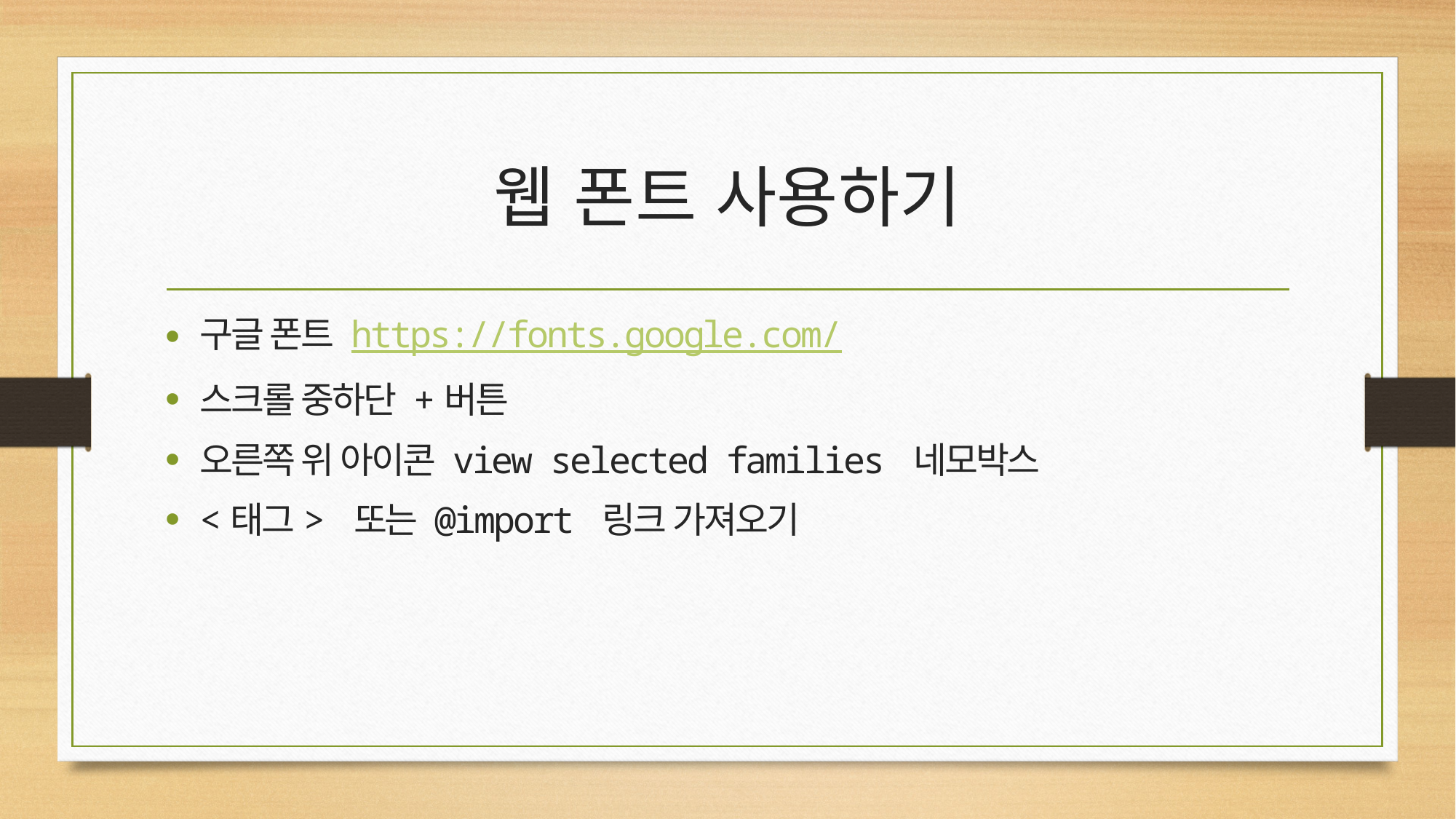

# 웹 폰트 사용하기
구글 폰트 https://fonts.google.com/
스크롤 중하단 +버튼
오른쪽 위 아이콘 view selected families 네모박스
<태그> 또는 @import 링크 가져오기